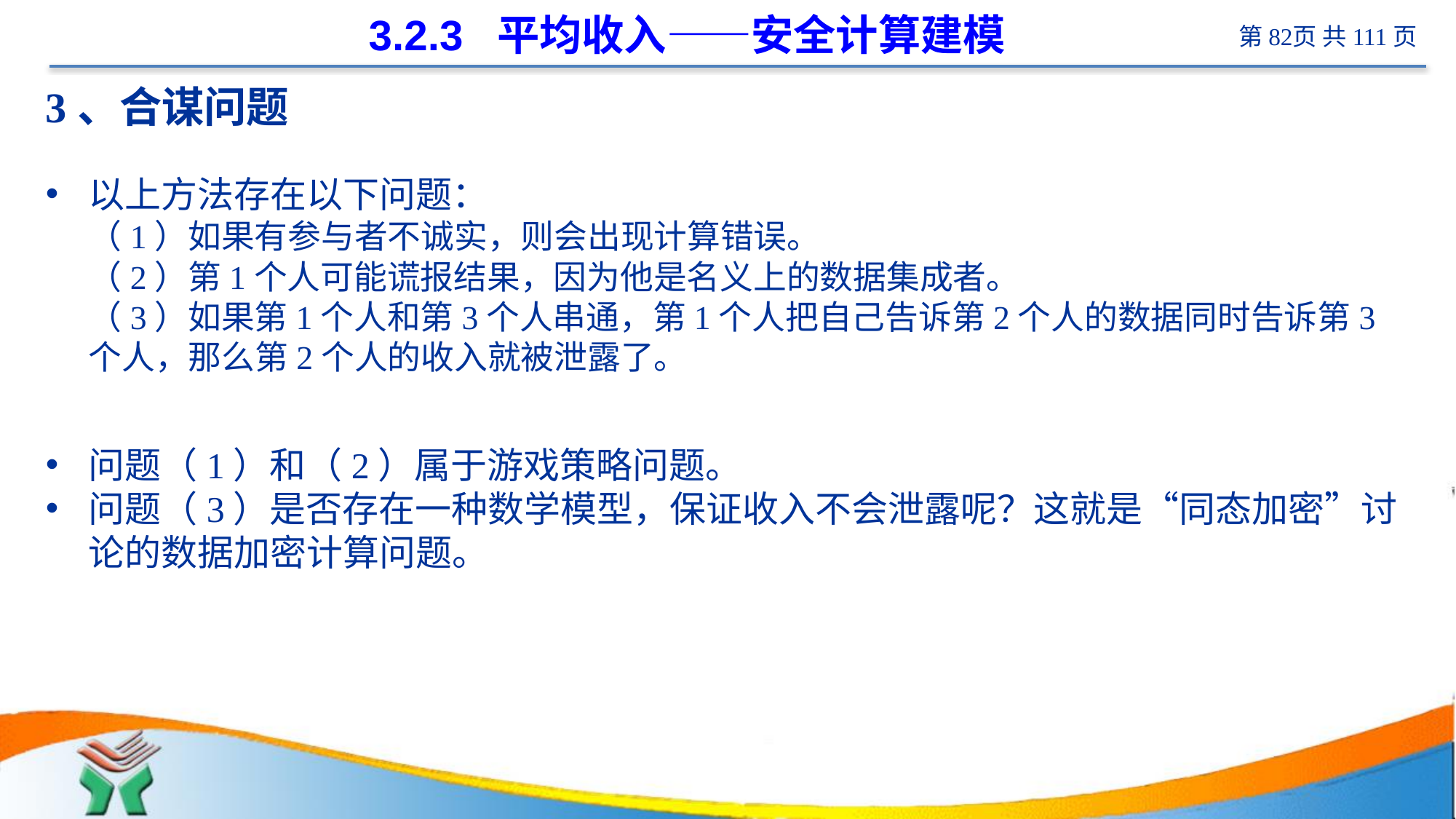

# 3.2.3  平均收入——安全计算建模
3、合谋问题

以上方法存在以下问题：
（1）如果有参与者不诚实，则会出现计算错误。
（2）第1个人可能谎报结果，因为他是名义上的数据集成者。
（3）如果第1个人和第3个人串通，第1个人把自己告诉第2个人的数据同时告诉第3个人，那么第2个人的收入就被泄露了。

问题（1）和（2）属于游戏策略问题。
问题（3）是否存在一种数学模型，保证收入不会泄露呢？这就是“同态加密”讨论的数据加密计算问题。